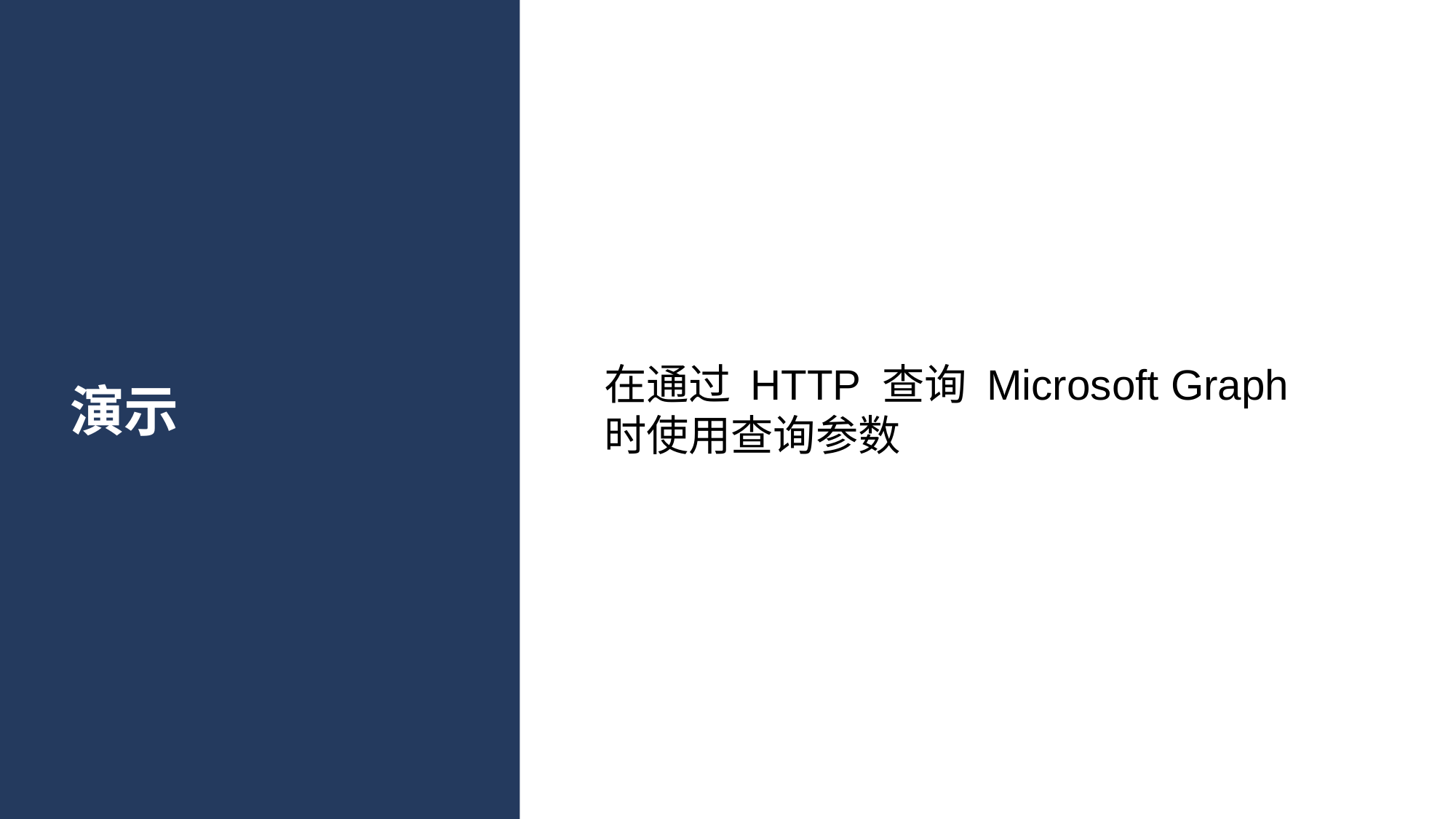

在通过 HTTP 查询 Microsoft Graph 时使用查询参数
# 演示